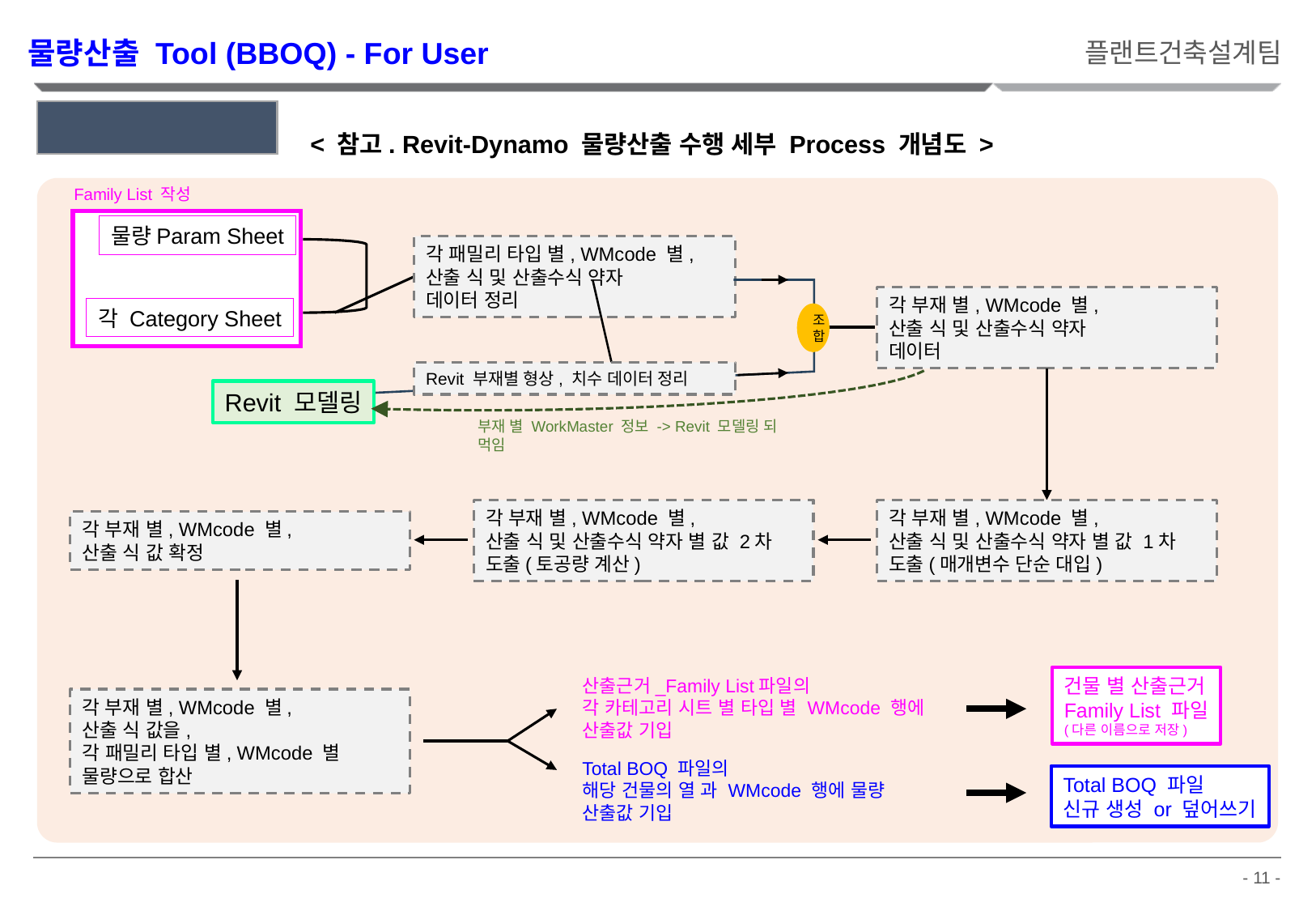

물량산출 Tool (BBOQ) - For User
플랜트건축설계팀
2. Work Process
< 참고. Revit-Dynamo 물량산출 수행 세부 Process 개념도 >

Family List 작성

물량Param Sheet
각 패밀리 타입 별, WMcode 별,
산출 식 및 산출수식 약자
데이터 정리

각 부재 별, WMcode 별,
산출 식 및 산출수식 약자
데이터
각 Category Sheet

조합
Revit 부재별 형상, 치수 데이터 정리
Revit 모델링
부재 별 WorkMaster 정보 -> Revit 모델링 되 먹임
각 부재 별, WMcode 별,
산출 식 및 산출수식 약자 별 값 2차 도출(토공량 계산)
각 부재 별, WMcode 별,
산출 식 및 산출수식 약자 별 값 1차 도출(매개변수 단순 대입)
각 부재 별, WMcode 별,
산출 식 값 확정
건물 별 산출근거
Family List 파일
(다른 이름으로 저장)
산출근거_Family List파일의
각 카테고리 시트 별 타입 별 WMcode 행에 산출값 기입
각 부재 별, WMcode 별,
산출 식 값을,
각 패밀리 타입 별, WMcode 별 물량으로 합산
Total BOQ 파일의
해당 건물의 열 과 WMcode 행에 물량 산출값 기입
Total BOQ 파일
신규 생성 or 덮어쓰기